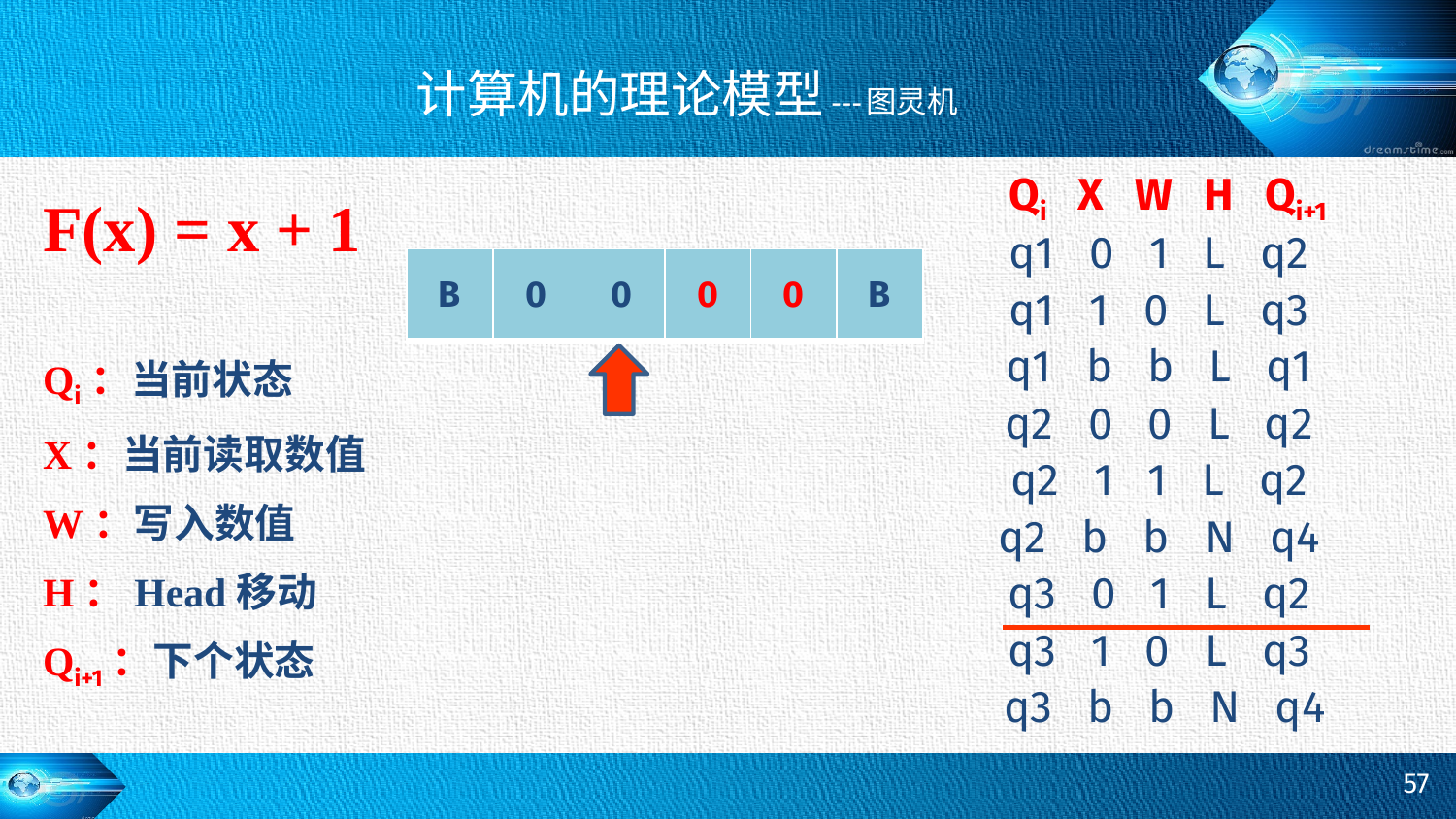

# 计算机的理论模型---图灵机
               Qi   X   W   H   Qi+1
	q1   0   1   L   q2
	q1   1   0   L   q3
	q1   b   b   L   q1
	q2   0   0   L   q2
	q2   1   1   L   q2
	q2   b   b   N   q4
	q3   0   1   L   q2
	q3   1   0   L   q3
	q3   b   b   N   q4
F(x) = x + 1

Qi：当前状态
X：当前读取数值
W：写入数值
H：Head移动
Qi+1：下个状态
| B | 0 | 0 | 0 | 0 | B |
| --- | --- | --- | --- | --- | --- |

57